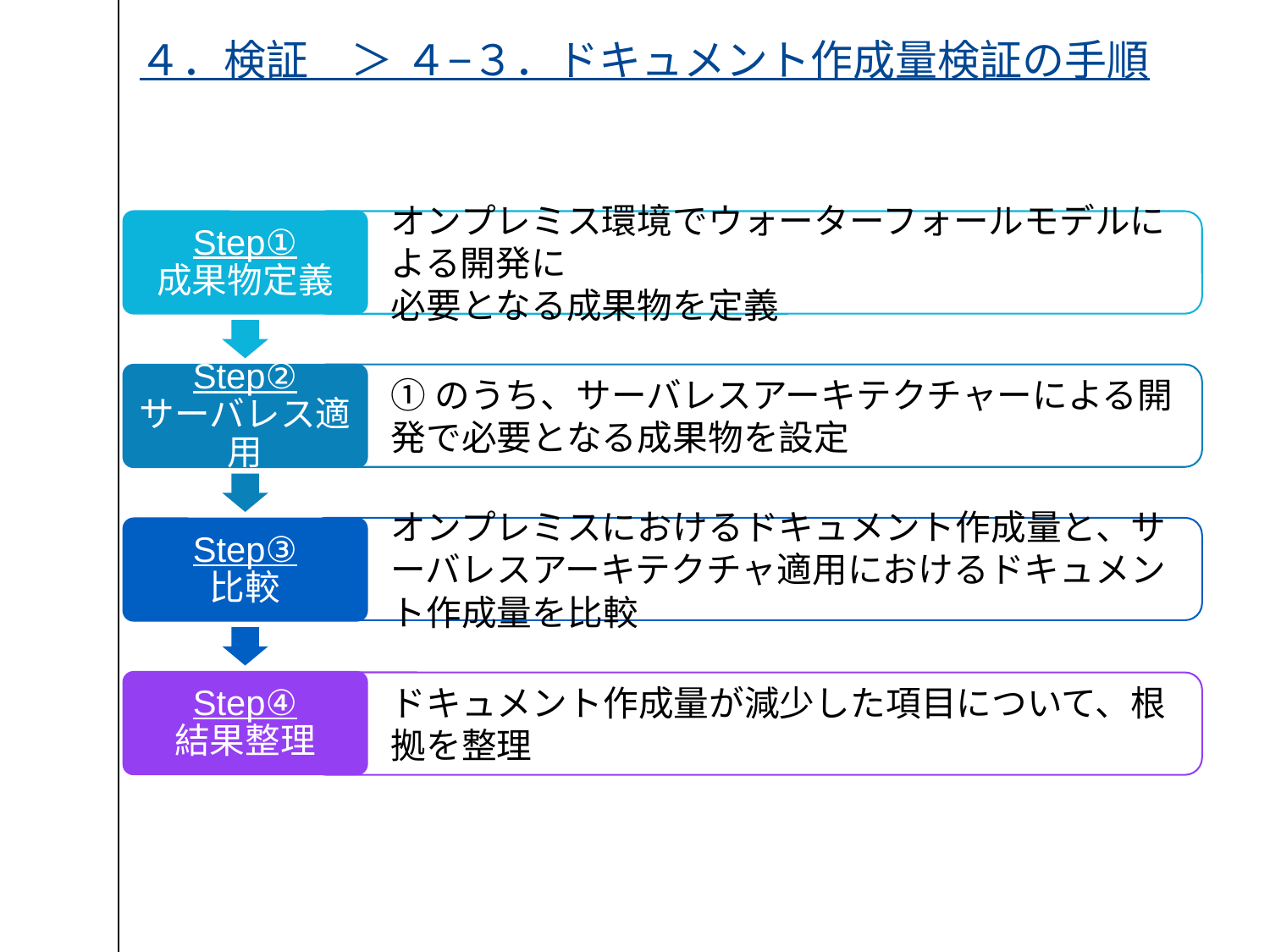

４．検証　＞ ４−３．ドキュメント作成量検証の手順
オンプレミス環境でウォーターフォールモデルによる開発に
必要となる成果物を定義

Step①
成果物定義

Step②
サーバレス適用

Step③
比較

Step④
結果整理
①のうち、サーバレスアーキテクチャーによる開発で必要となる成果物を設定
オンプレミスにおけるドキュメント作成量と、サーバレスアーキテクチャ適用におけるドキュメント作成量を比較
ドキュメント作成量が減少した項目について、根拠を整理